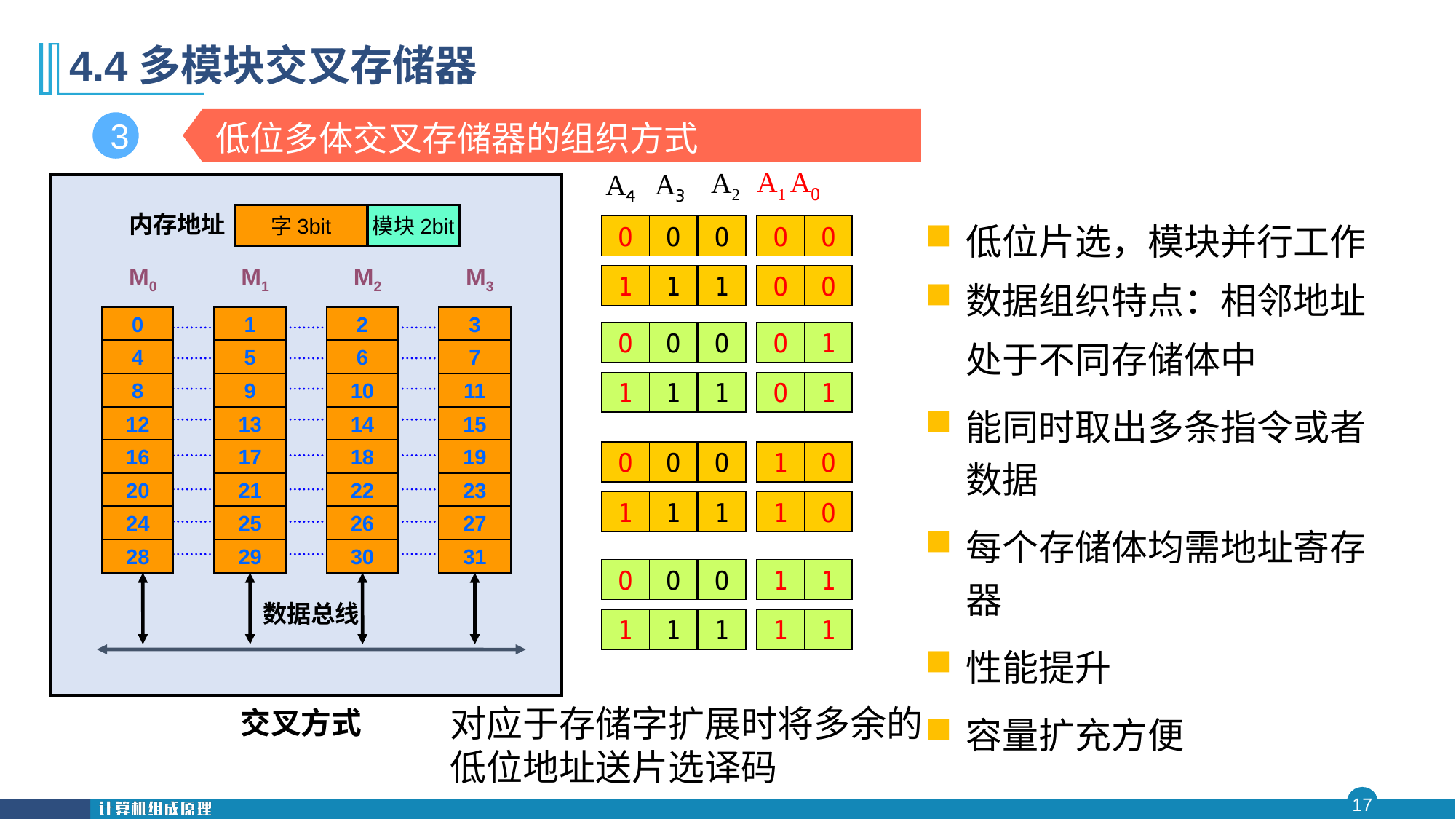

# 4.4多模块交叉存储器

低位多体交叉存储器的组织方式
3
A1 A0
A2
A3
A4
0
0
0
0
0
1
1
1
0
0
0
0
0
0
1
1
1
1
0
1
0
0
0
1
0
1
1
1
1
0
0
0
0
1
1
1
1
1
1
1

内存地址
字3bit
模块2bit
低位片选，模块并行工作
数据组织特点：相邻地址处于不同存储体中
能同时取出多条指令或者数据
每个存储体均需地址寄存器
性能提升
容量扩充方便
M0
M1
M2
M3
0
1
2
3

4

5

6

7

8

9

10

11

12

13

14

15

16

17

18

19

20

21

22

23
24
25
26
27
28
29
30
31

数据总线

对应于存储字扩展时将多余的低位地址送片选译码
交叉方式